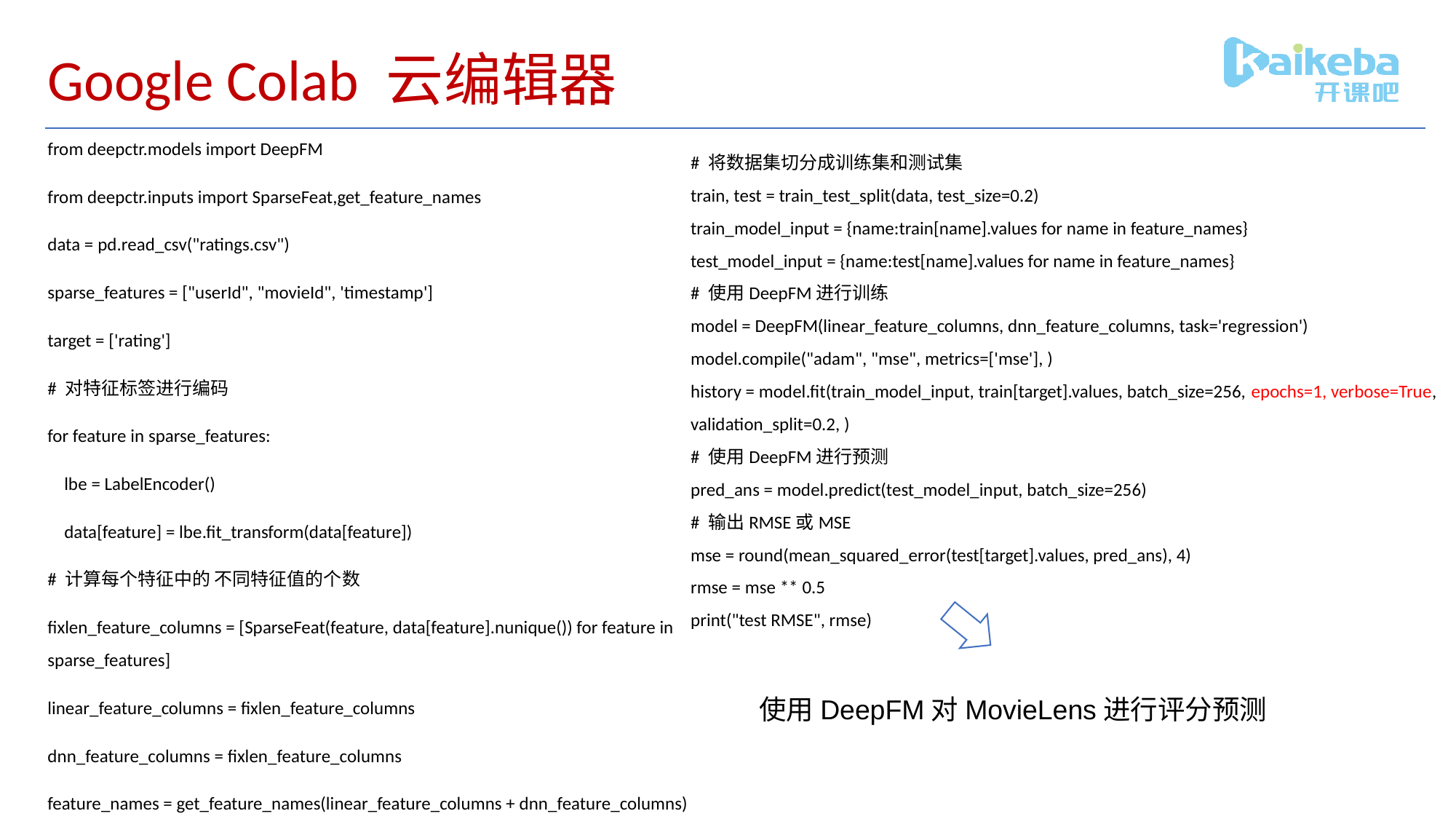

# Google Colab 云编辑器
from deepctr.models import DeepFM
from deepctr.inputs import SparseFeat,get_feature_names
data = pd.read_csv("ratings.csv")
sparse_features = ["userId", "movieId", 'timestamp']
target = ['rating']
# 对特征标签进行编码
for feature in sparse_features:
    lbe = LabelEncoder()
    data[feature] = lbe.fit_transform(data[feature])
# 计算每个特征中的 不同特征值的个数
fixlen_feature_columns = [SparseFeat(feature, data[feature].nunique()) for feature in sparse_features]
linear_feature_columns = fixlen_feature_columns
dnn_feature_columns = fixlen_feature_columns
feature_names = get_feature_names(linear_feature_columns + dnn_feature_columns)

# 将数据集切分成训练集和测试集
train, test = train_test_split(data, test_size=0.2)
train_model_input = {name:train[name].values for name in feature_names}
test_model_input = {name:test[name].values for name in feature_names}
# 使用DeepFM进行训练
model = DeepFM(linear_feature_columns, dnn_feature_columns, task='regression')
model.compile("adam", "mse", metrics=['mse'], )
history = model.fit(train_model_input, train[target].values, batch_size=256, epochs=1, verbose=True, validation_split=0.2, )
# 使用DeepFM进行预测
pred_ans = model.predict(test_model_input, batch_size=256)
# 输出RMSE或MSE
mse = round(mean_squared_error(test[target].values, pred_ans), 4)
rmse = mse ** 0.5
print("test RMSE", rmse)

使用DeepFM对MovieLens进行评分预测